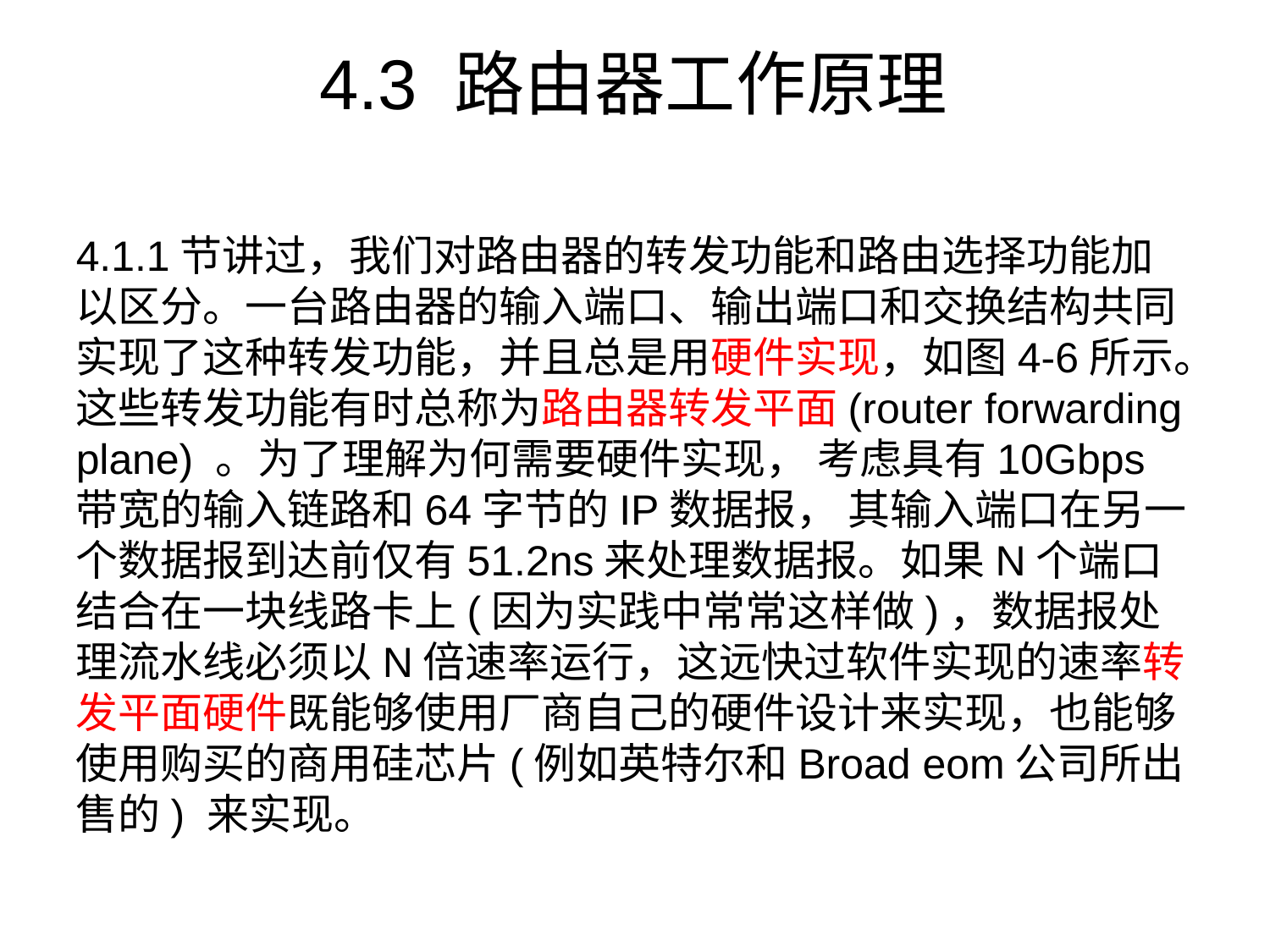

# 4.3 路由器工作原理
4.1.1节讲过，我们对路由器的转发功能和路由选择功能加以区分。一台路由器的输入端口、输出端口和交换结构共同实现了这种转发功能，并且总是用硬件实现，如图4-6所示。这些转发功能有时总称为路由器转发平面(router forwarding plane) 。为了理解为何需要硬件实现， 考虑具有10Gbps带宽的输入链路和64字节的IP数据报， 其输入端口在另一个数据报到达前仅有51.2ns来处理数据报。如果N个端口结合在一块线路卡上(因为实践中常常这样做)，数据报处理流水线必须以N倍速率运行，这远快过软件实现的速率转发平面硬件既能够使用厂商自己的硬件设计来实现，也能够使用购买的商用硅芯片(例如英特尔和Broad eom公司所出售的) 来实现。